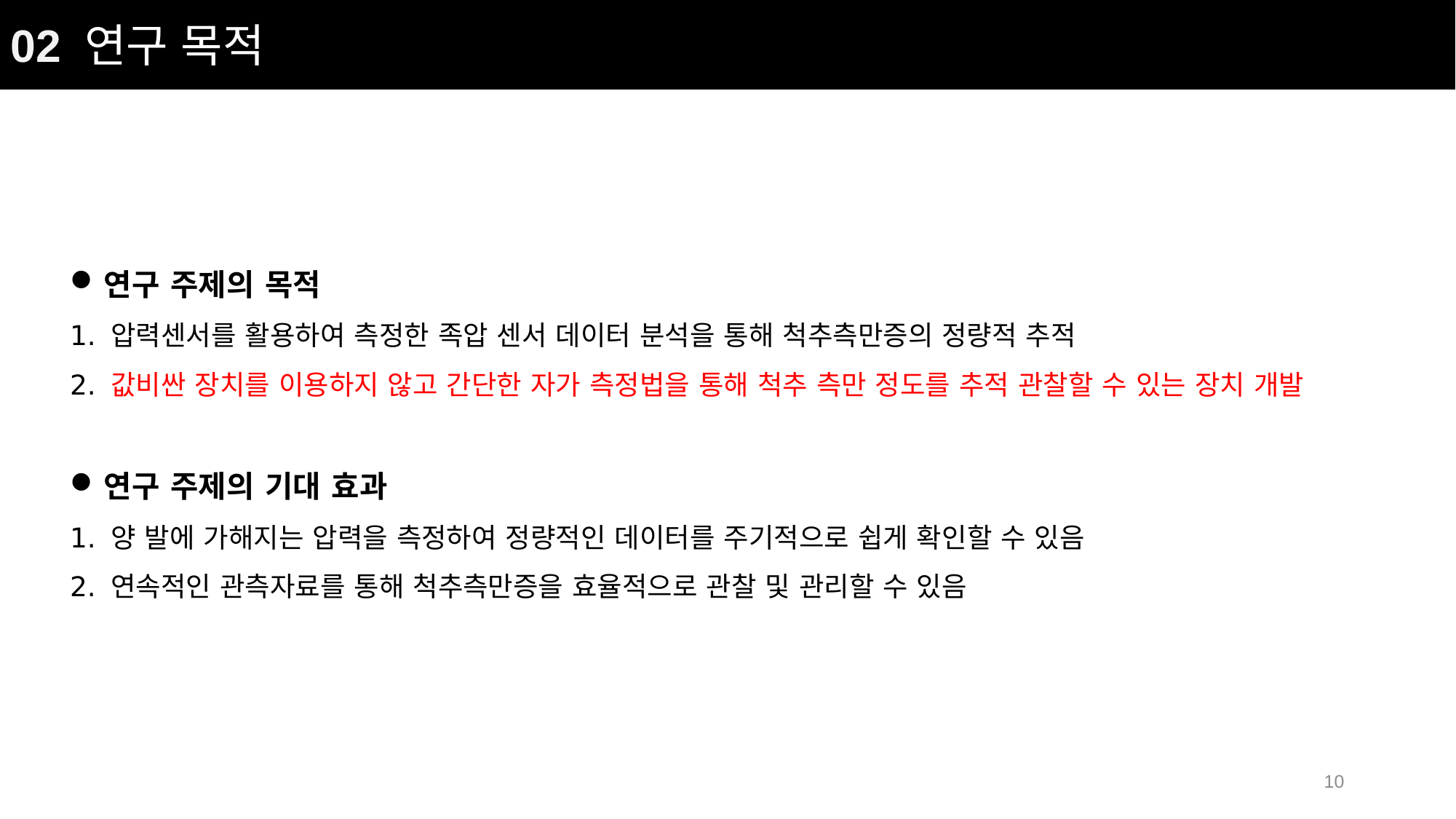

02 연구 목적
연구 주제의 목적
압력센서를 활용하여 측정한 족압 센서 데이터 분석을 통해 척추측만증의 정량적 추적
값비싼 장치를 이용하지 않고 간단한 자가 측정법을 통해 척추 측만 정도를 추적 관찰할 수 있는 장치 개발

연구 주제의 기대 효과
양 발에 가해지는 압력을 측정하여 정량적인 데이터를 주기적으로 쉽게 확인할 수 있음
연속적인 관측자료를 통해 척추측만증을 효율적으로 관찰 및 관리할 수 있음
10